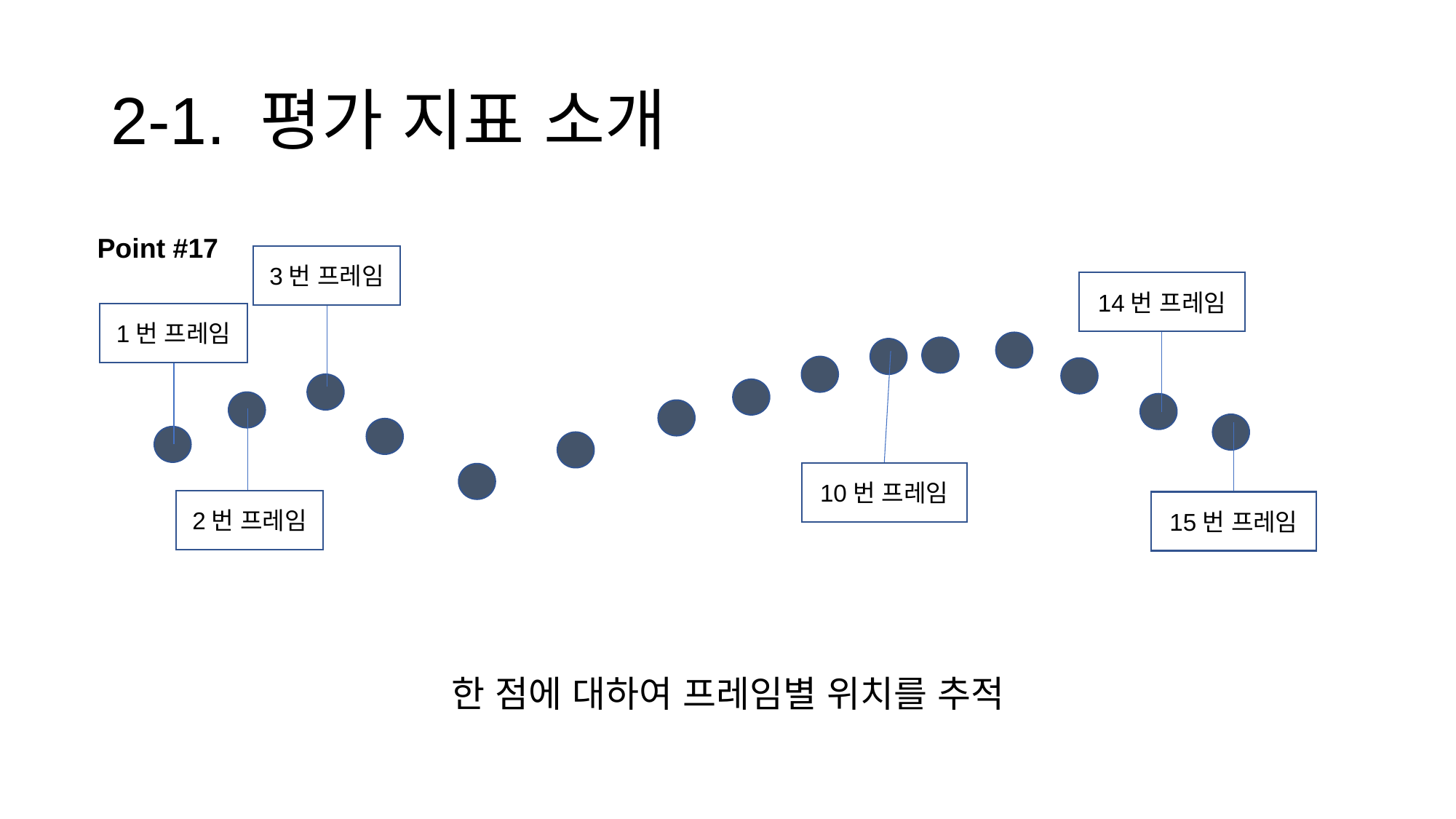

# 2-1. 평가 지표 소개
Point #17
3번 프레임
14번 프레임
1번 프레임

10번 프레임

2번 프레임
15번 프레임
한 점에 대하여 프레임별 위치를 추적